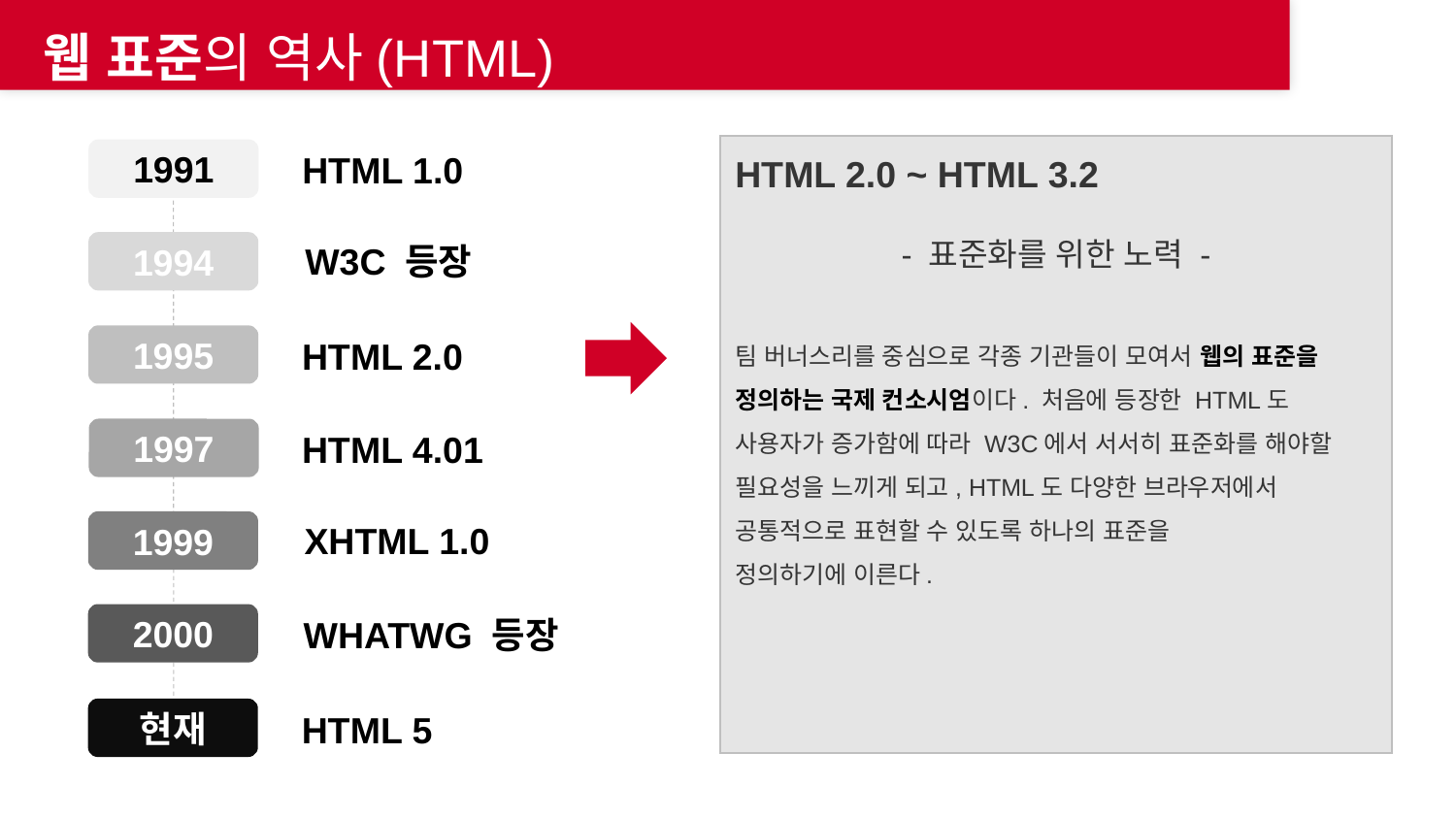

웹 표준의 역사(HTML)

HTML 2.0 ~ HTML 3.2

- 표준화를 위한 노력 -

팀 버너스리를 중심으로 각종 기관들이 모여서 웹의 표준을 정의하는 국제 컨소시엄이다. 처음에 등장한 HTML도 사용자가 증가함에 따라 W3C에서 서서히 표준화를 해야할 필요성을 느끼게 되고, HTML도 다양한 브라우저에서 공통적으로 표현할 수 있도록 하나의 표준을
정의하기에 이른다.

1991
HTML 1.0
1994
W3C 등장

1995
HTML 2.0
1997
HTML 4.01
XHTML 1.0
1999
2000
WHATWG 등장
현재
HTML 5